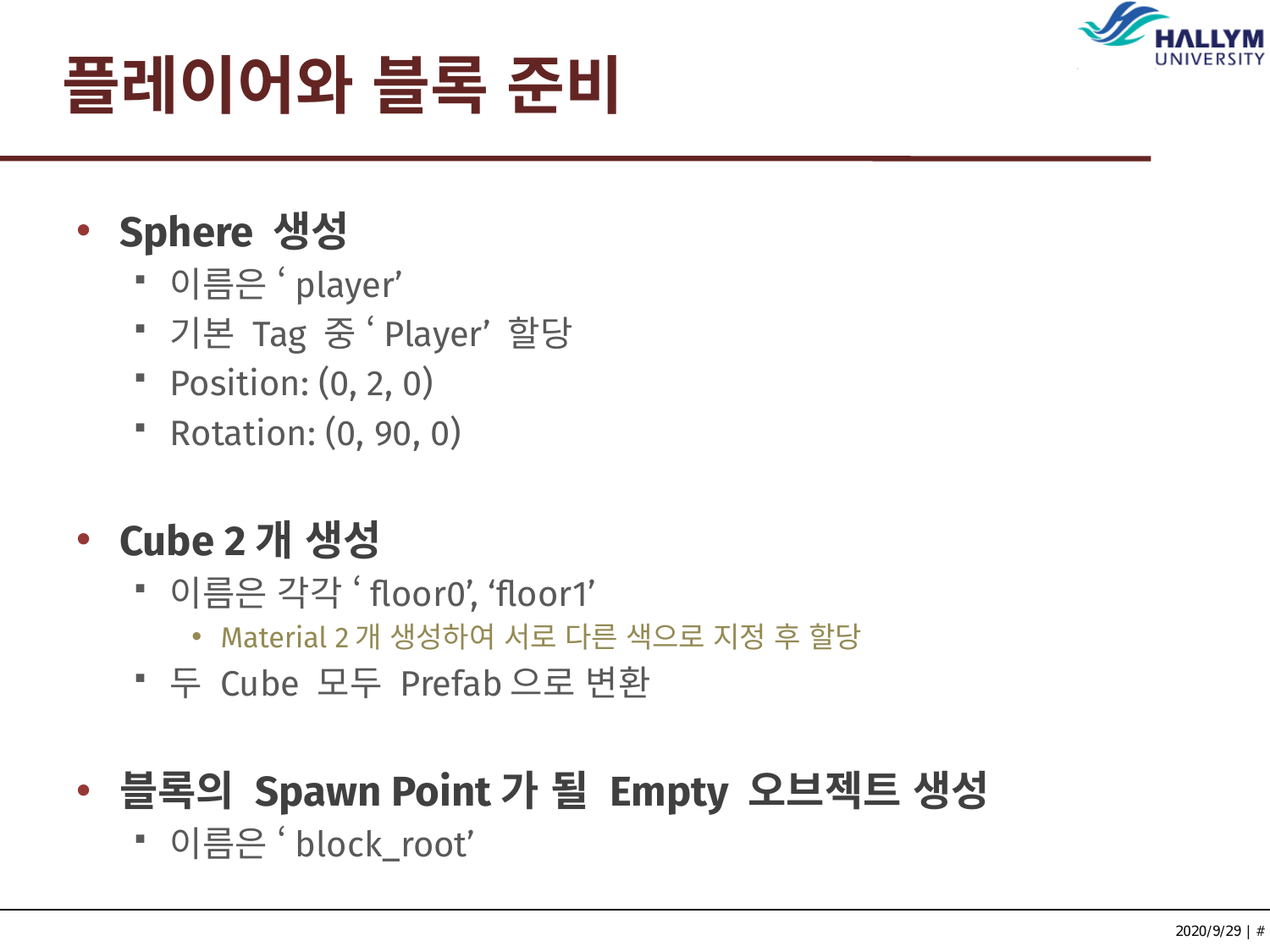

# 플레이어와 블록 준비
Sphere 생성
이름은 ‘player’
기본 Tag 중 ‘Player’ 할당
Position: (0, 2, 0)
Rotation: (0, 90, 0)

Cube 2개 생성
이름은 각각 ‘floor0’, ‘floor1’
Material 2개 생성하여 서로 다른 색으로 지정 후 할당
두 Cube 모두 Prefab으로 변환

블록의 Spawn Point가 될 Empty 오브젝트 생성
이름은 ‘block_root’